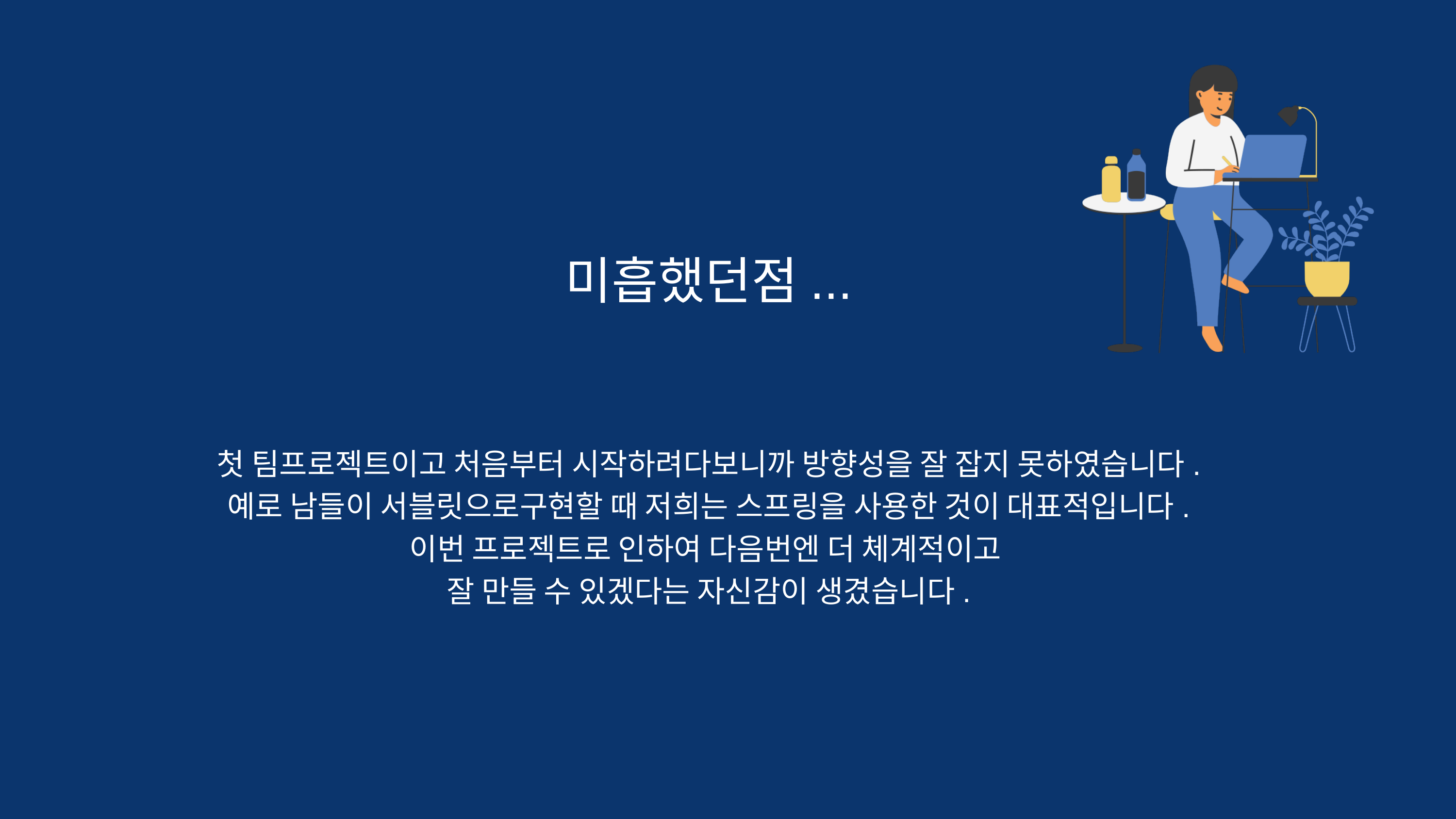

미흡했던점...
첫 팀프로젝트이고 처음부터 시작하려다보니까 방향성을 잘 잡지 못하였습니다.
예로 남들이 서블릿으로구현할 때 저희는 스프링을 사용한 것이 대표적입니다.
이번 프로젝트로 인하여 다음번엔 더 체계적이고
잘 만들 수 있겠다는 자신감이 생겼습니다.